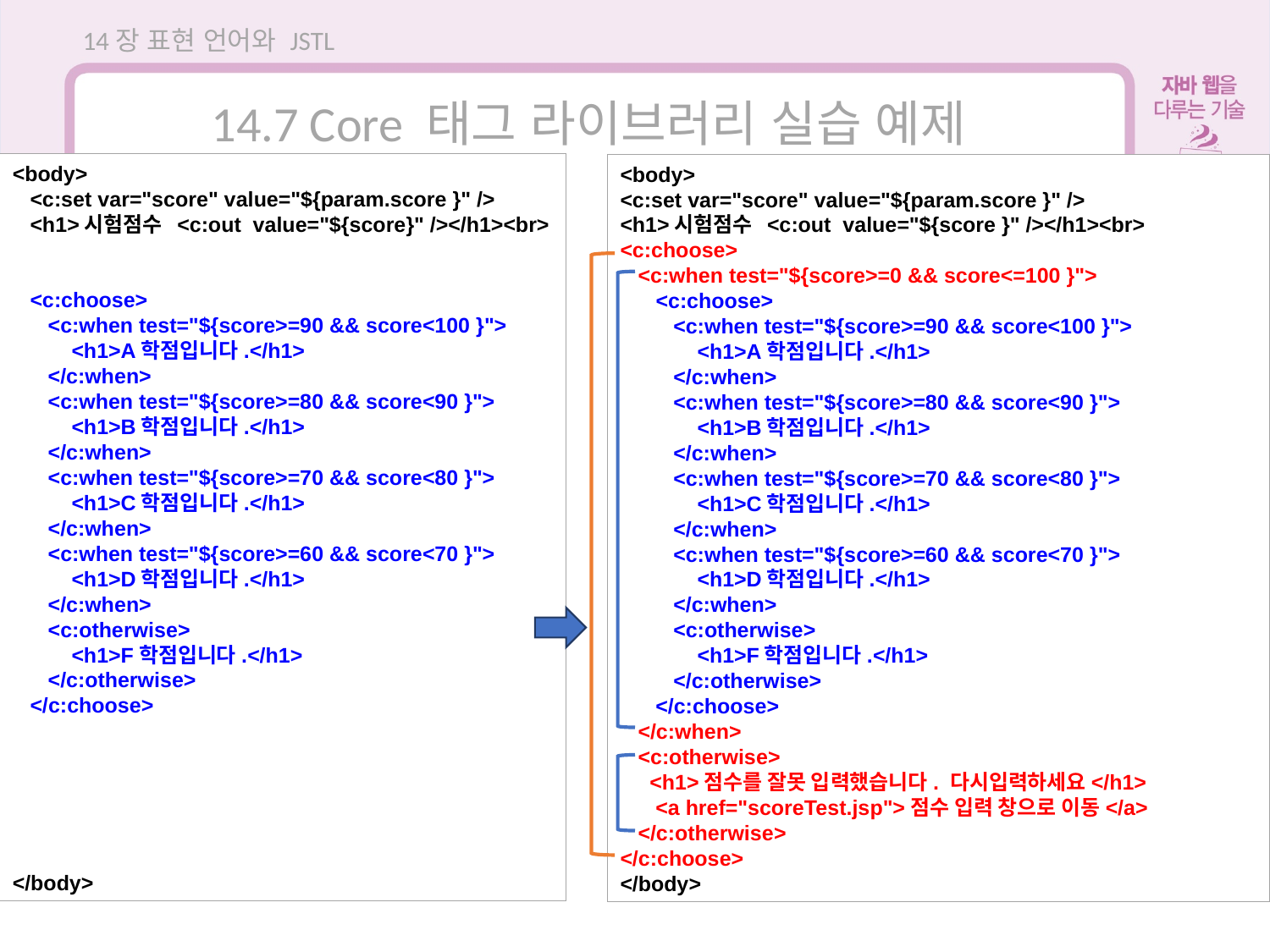

14장 표현 언어와 JSTL
14.7 Core 태그 라이브러리 실습 예제
<body>
   <c:set var="score" value="${param.score }" />
   <h1>시험점수  <c:out  value="${score}" /></h1><br>

   <c:choose>
      <c:when test="${score>=90 && score<100 }">
          <h1>A학점입니다.</h1>
      </c:when>
      <c:when test="${score>=80 && score<90 }">
          <h1>B학점입니다.</h1>
      </c:when>
      <c:when test="${score>=70 && score<80 }">
          <h1>C학점입니다.</h1>
      </c:when>
      <c:when test="${score>=60 && score<70 }">
          <h1>D학점입니다.</h1>
      </c:when>
      <c:otherwise>
          <h1>F학점입니다.</h1>
      </c:otherwise>
   </c:choose>

</body>
<body>
<c:set var="score" value="${param.score }" />
<h1>시험점수  <c:out  value="${score }" /></h1><br>
<c:choose>
   <c:when test="${score>=0 && score<=100 }">
      <c:choose>
         <c:when test="${score>=90 && score<100 }">
             <h1>A학점입니다.</h1>
         </c:when>
         <c:when test="${score>=80 && score<90 }">
             <h1>B학점입니다.</h1>
         </c:when>
         <c:when test="${score>=70 && score<80 }">
             <h1>C학점입니다.</h1>
         </c:when>
         <c:when test="${score>=60 && score<70 }">
             <h1>D학점입니다.</h1>
         </c:when>
         <c:otherwise>
             <h1>F학점입니다.</h1>
         </c:otherwise>
      </c:choose>
   </c:when>
   <c:otherwise>
     <h1>점수를 잘못 입력했습니다. 다시입력하세요</h1>
      <a href="scoreTest.jsp">점수 입력 창으로 이동</a>
   </c:otherwise>
</c:choose>
</body>